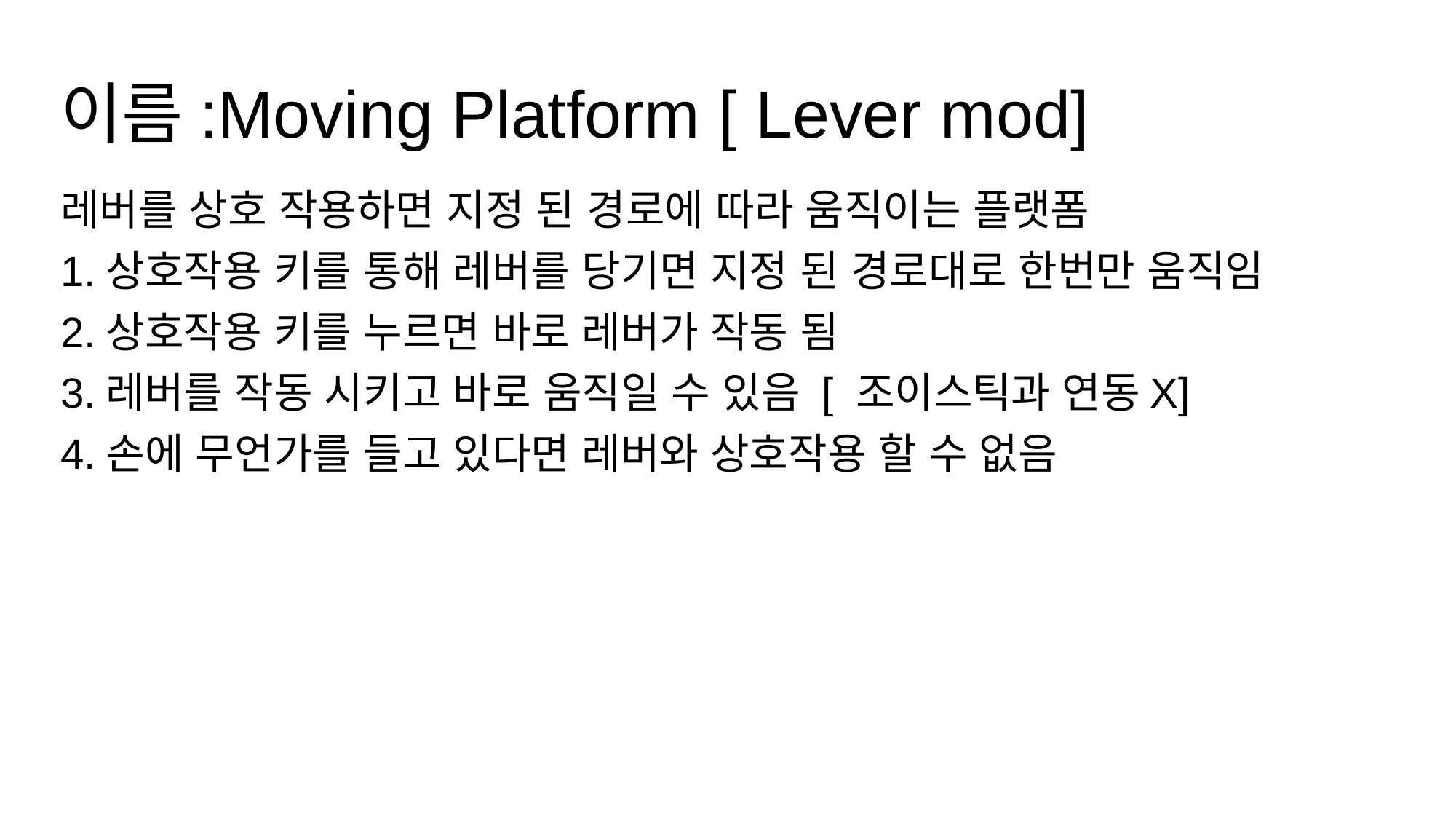

# 이름:Moving Platform [ Lever mod]
레버를 상호 작용하면 지정 된 경로에 따라 움직이는 플랫폼
1.상호작용 키를 통해 레버를 당기면 지정 된 경로대로 한번만 움직임
2.상호작용 키를 누르면 바로 레버가 작동 됨
3.레버를 작동 시키고 바로 움직일 수 있음 [ 조이스틱과 연동X]
4.손에 무언가를 들고 있다면 레버와 상호작용 할 수 없음